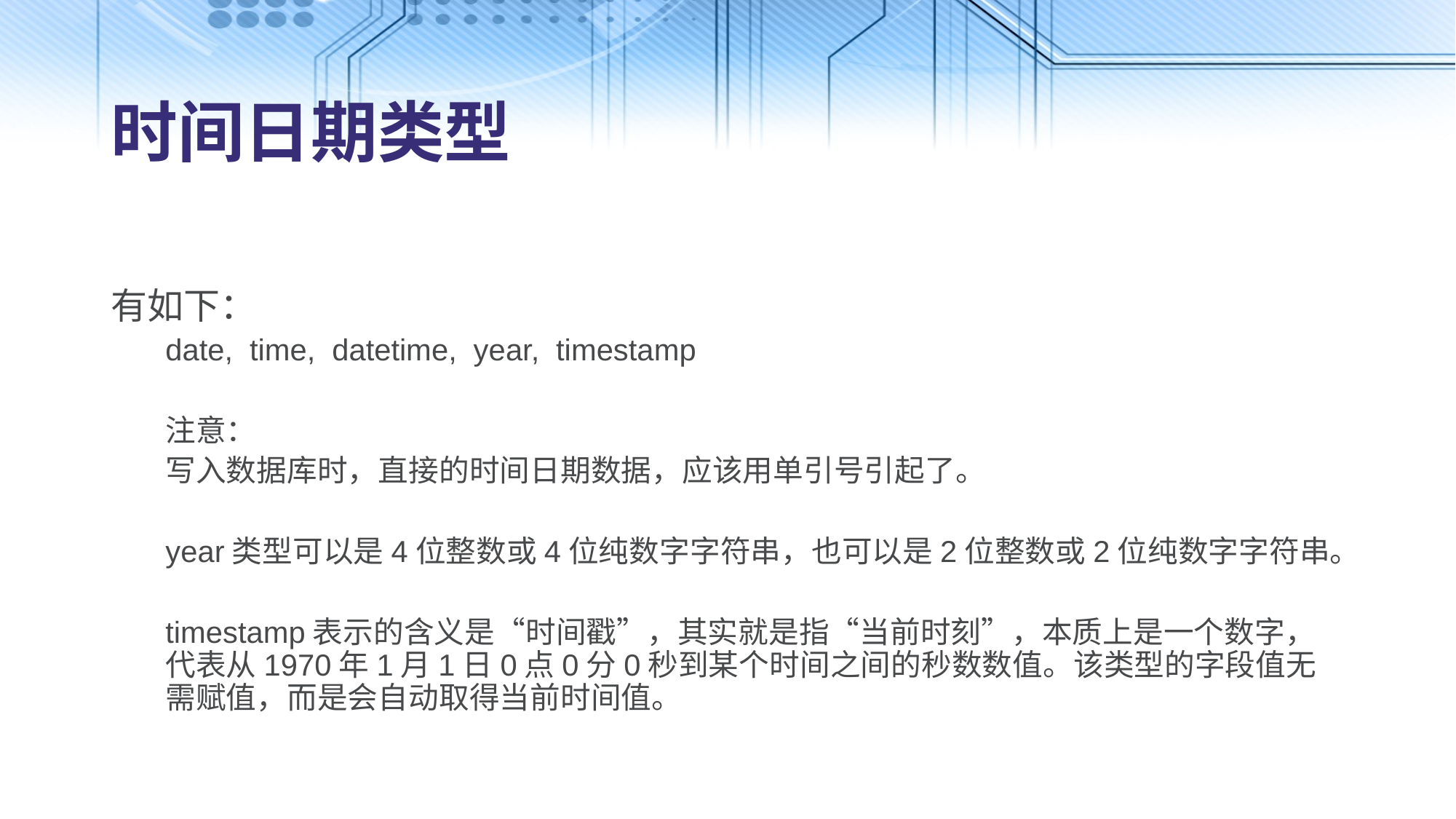

# 时间日期类型

有如下：
date,  time,  datetime,  year,  timestamp

注意：
写入数据库时，直接的时间日期数据，应该用单引号引起了。

year类型可以是4位整数或4位纯数字字符串，也可以是2位整数或2位纯数字字符串。

timestamp表示的含义是“时间戳”，其实就是指“当前时刻”，本质上是一个数字，代表从1970年1月1日0点0分0秒到某个时间之间的秒数数值。该类型的字段值无需赋值，而是会自动取得当前时间值。